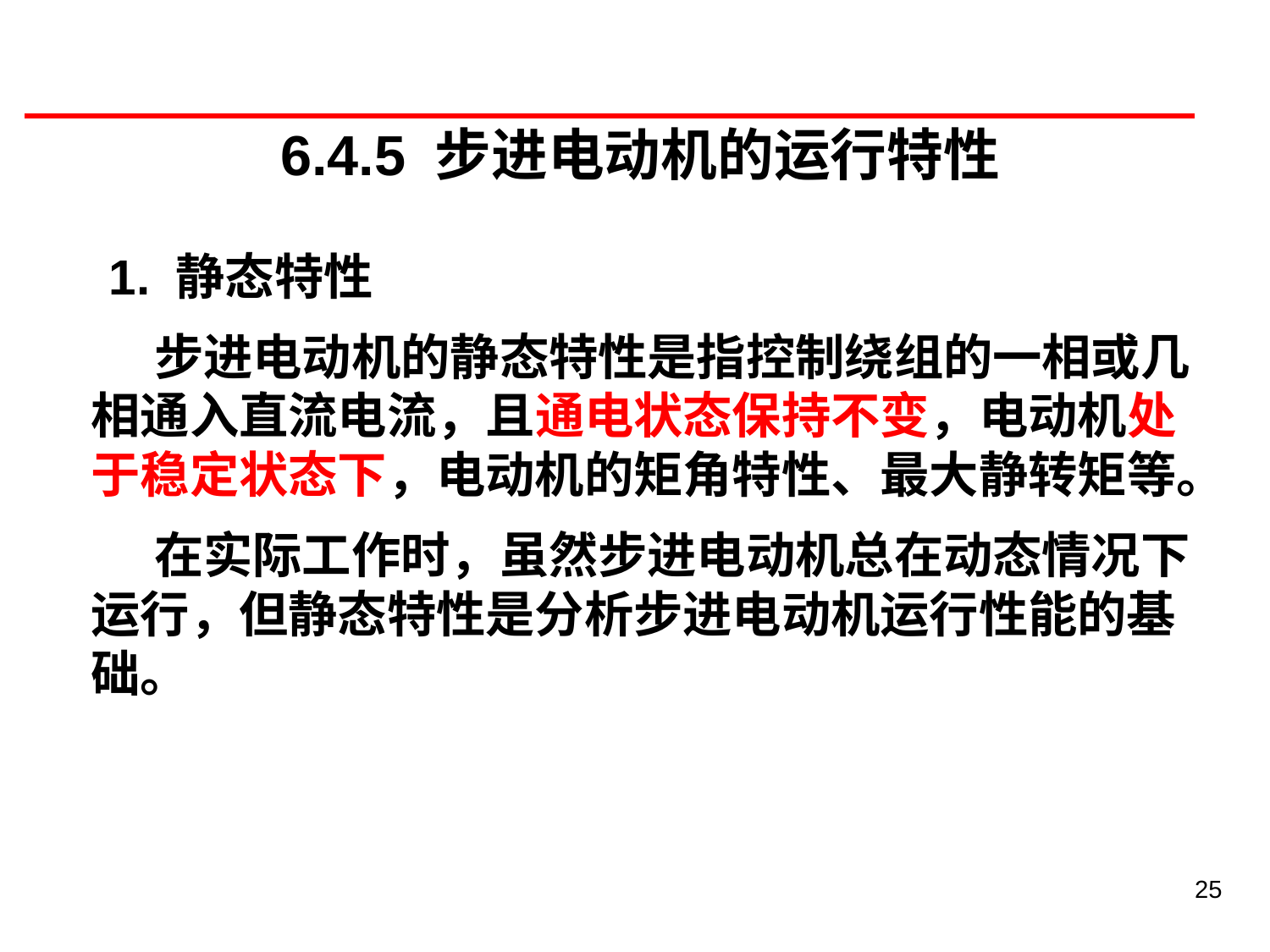

6.4.5 步进电动机的运行特性
1. 静态特性
   步进电动机的静态特性是指控制绕组的一相或几相通入直流电流，且通电状态保持不变，电动机处于稳定状态下，电动机的矩角特性、最大静转矩等。
   在实际工作时，虽然步进电动机总在动态情况下运行，但静态特性是分析步进电动机运行性能的基础。
25